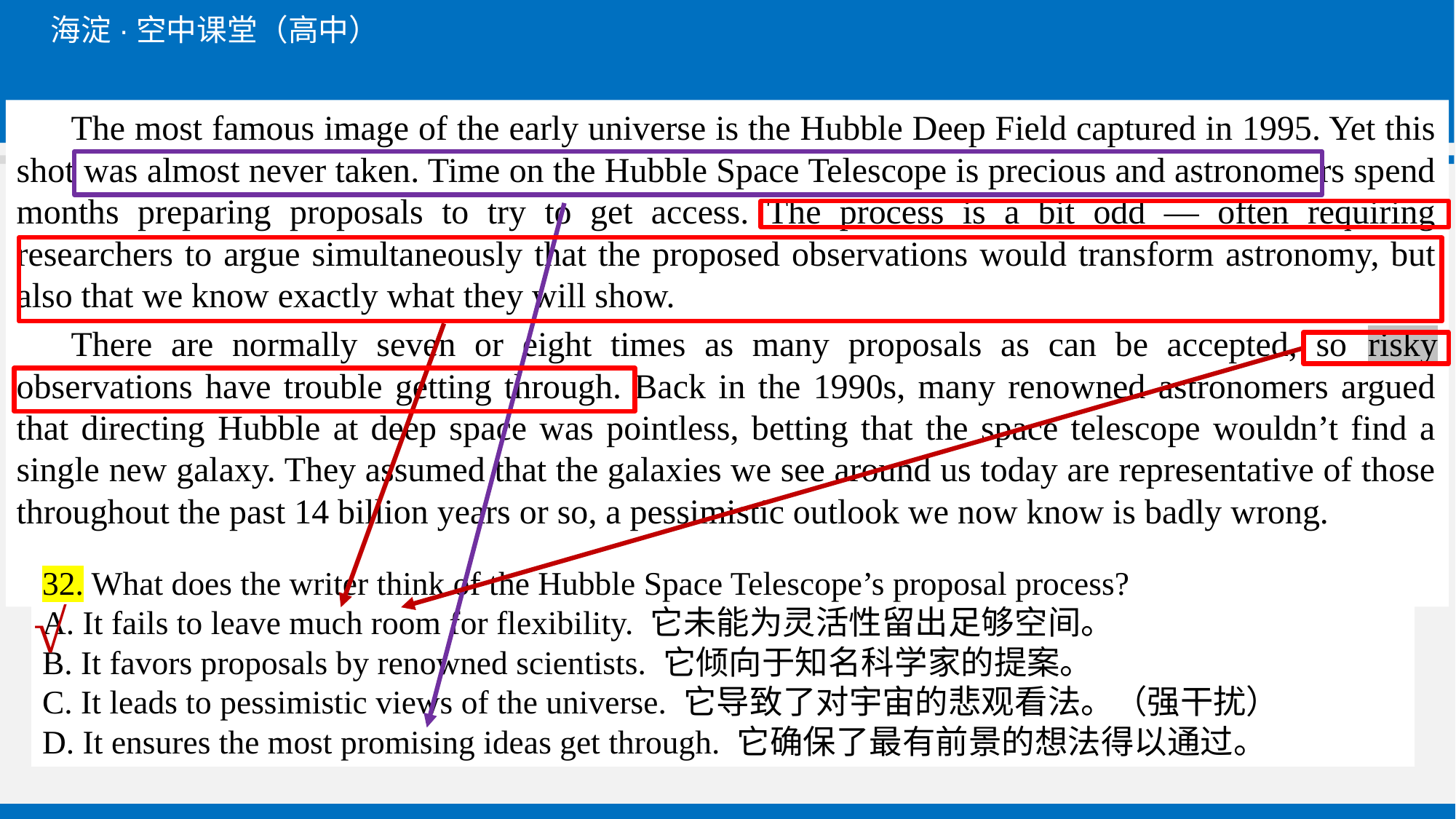

The most famous image of the early universe is the Hubble Deep Field captured in 1995. Yet this shot was almost never taken. Time on the Hubble Space Telescope is precious and astronomers spend months preparing proposals to try to get access. The process is a bit odd — often requiring researchers to argue simultaneously that the proposed observations would transform astronomy, but also that we know exactly what they will show.
There are normally seven or eight times as many proposals as can be accepted, so risky observations have trouble getting through. Back in the 1990s, many renowned astronomers argued that directing Hubble at deep space was pointless, betting that the space telescope wouldn’t find a single new galaxy. They assumed that the galaxies we see around us today are representative of those throughout the past 14 billion years or so, a pessimistic outlook we now know is badly wrong.

# 32. What does the writer think of the Hubble Space Telescope’s proposal process? A. It fails to leave much room for flexibility. 它未能为灵活性留出足够空间。 B. It favors proposals by renowned scientists. 它倾向于知名科学家的提案。 C. It leads to pessimistic views of the universe. 它导致了对宇宙的悲观看法。（强干扰） D. It ensures the most promising ideas get through. 它确保了最有前景的想法得以通过。
√